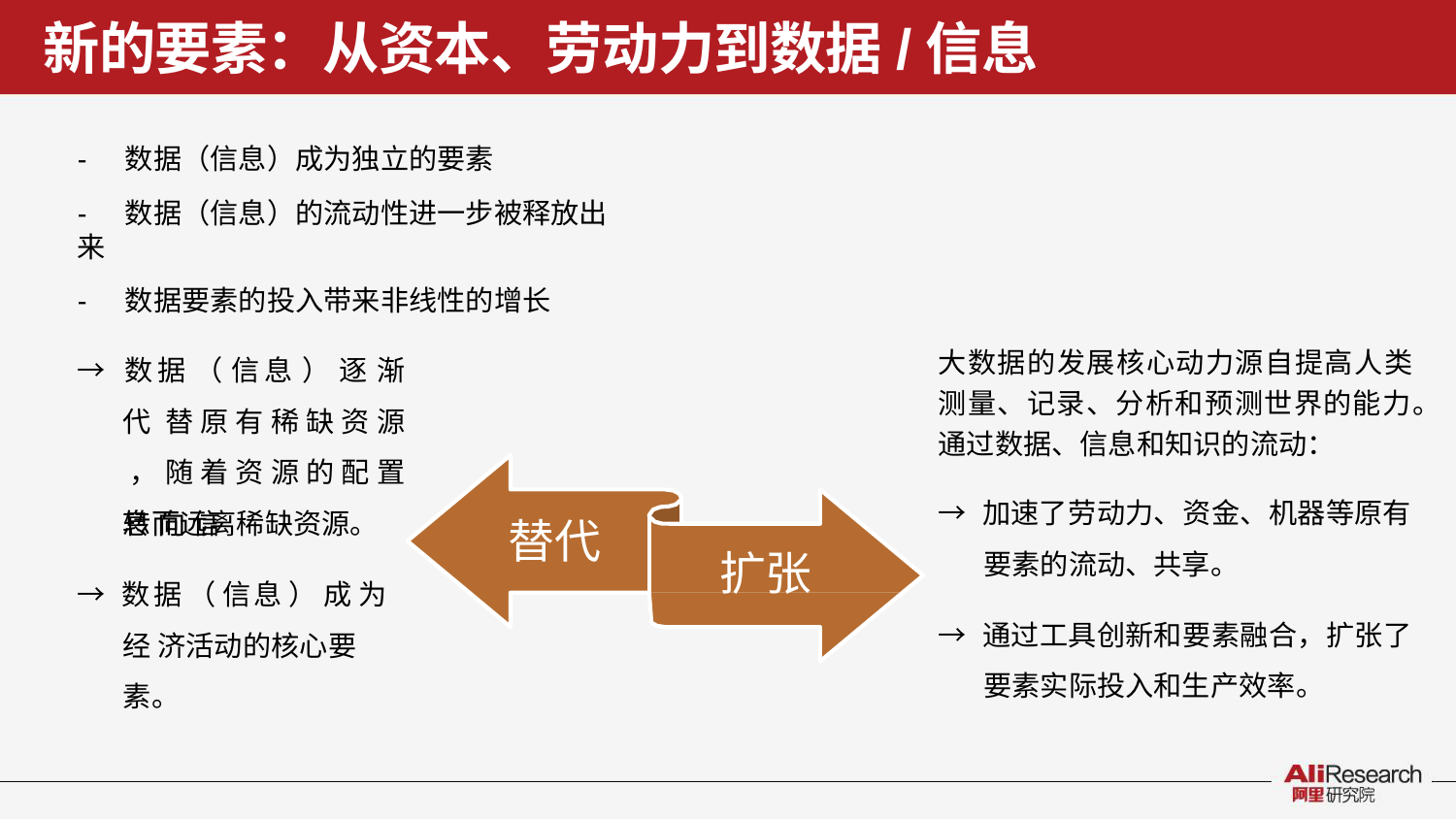

# 新的要素：从资本、劳动力到数据/信息
-	数据（信息）成为独立的要素
-	数据（信息）的流动性进一步被释放出来
-	数据要素的投入带来非线性的增长
→ 数据 （ 信息 ） 逐 渐 代 替原有稀缺资源 ， 随 着 资 源 的 配 置 转 向 信
大数据的发展核心动力源自提高人类 测量、记录、分析和预测世界的能力。 通过数据、信息和知识的流动：

→ 加速了劳动力、资金、机器等原有 要素的流动、共享。

息而远离稀缺资源。
替代

扩张
→ 数据 （ 信息 ） 成 为 经 济活动的核心要素。
→ 通过工具创新和要素融合，扩张了 要素实际投入和生产效率。